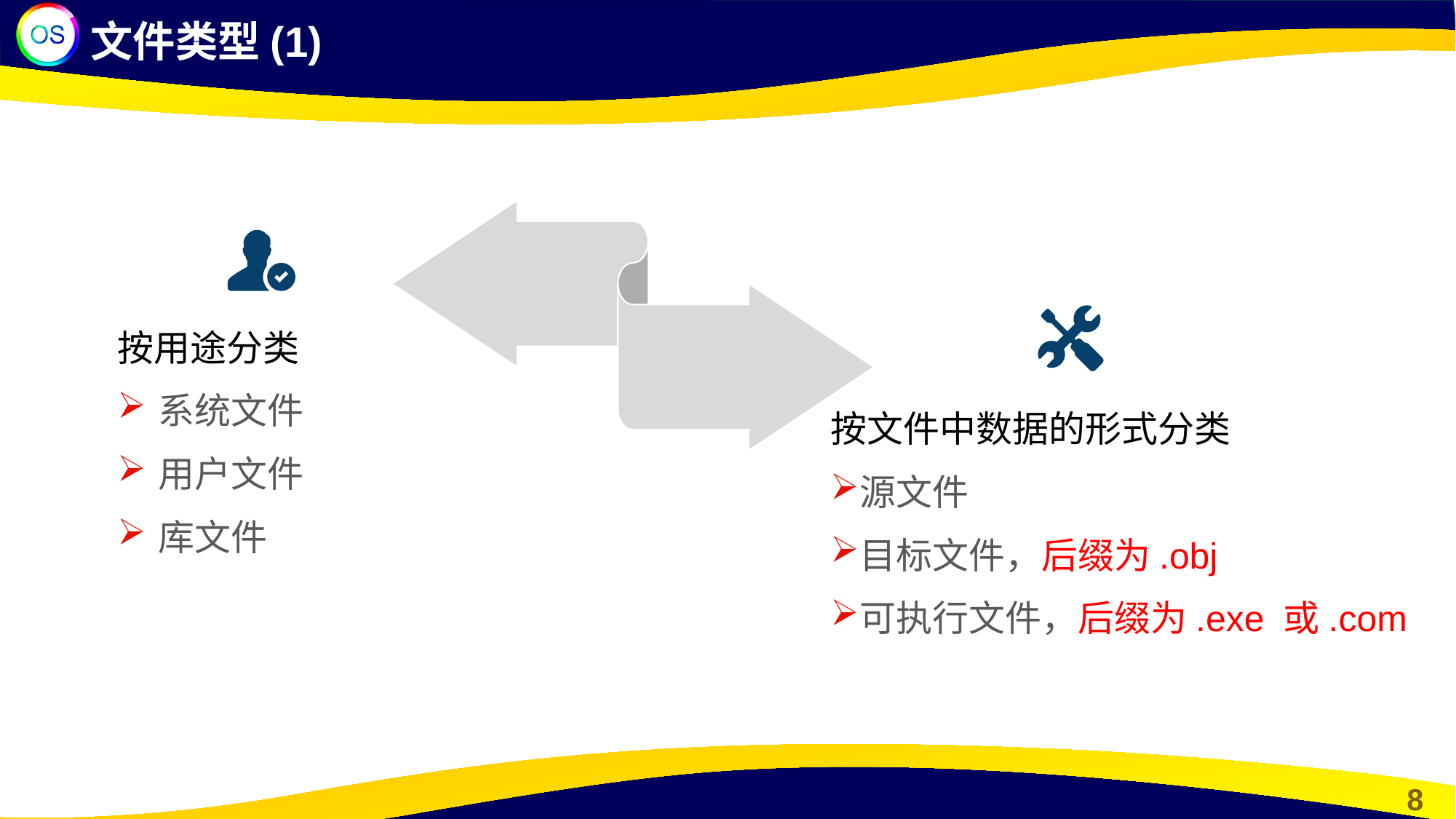

文件类型(1)

按用途分类
系统文件
用户文件
库文件

按文件中数据的形式分类
源文件
目标文件，后缀为.obj
可执行文件，后缀为.exe 或.com